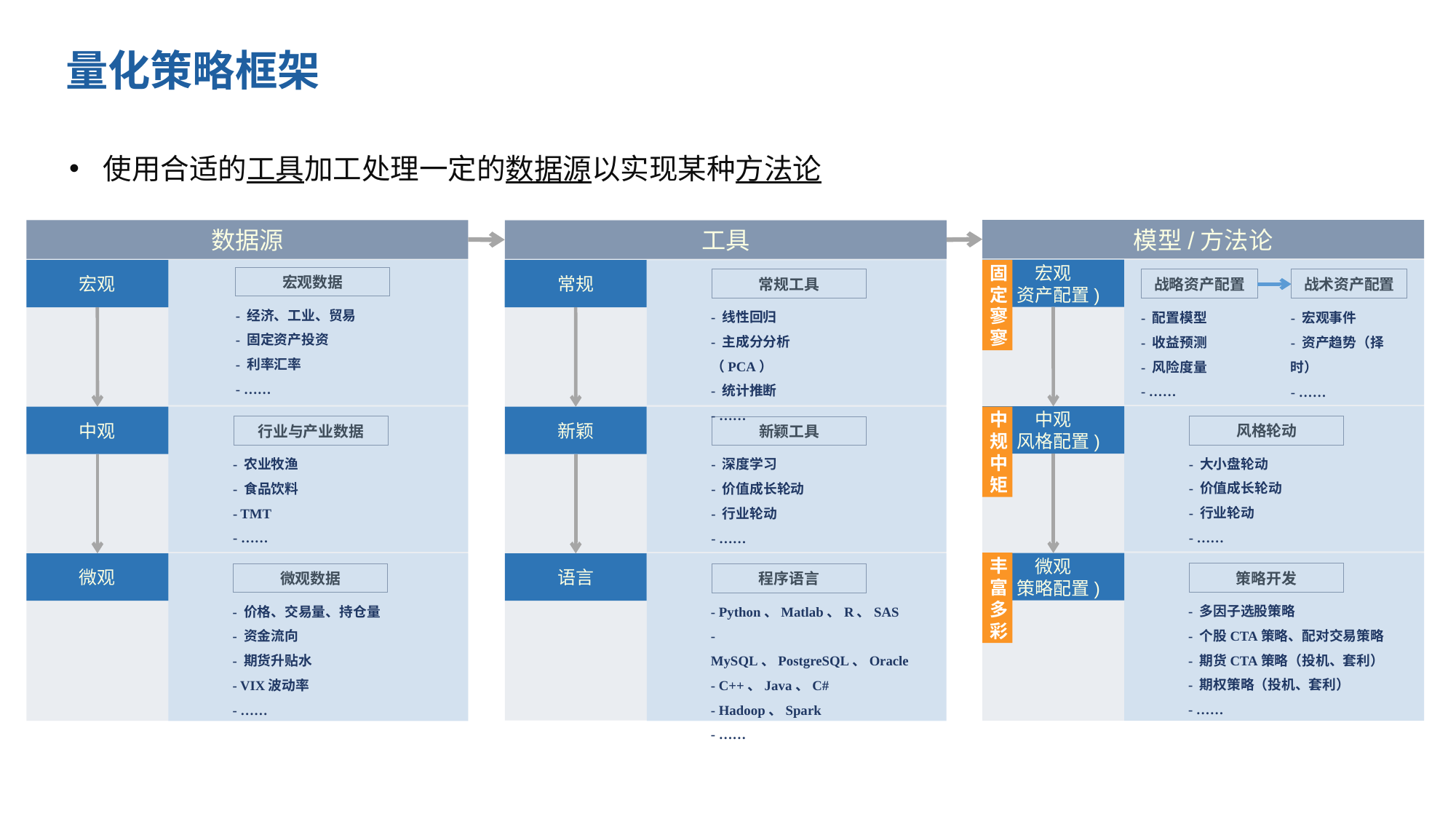

量化策略框架
使用合适的工具加工处理一定的数据源以实现某种方法论

工具
常规

新颖

新颖工具
- 深度学习
- 价值成长轮动
- 行业轮动
- ……
语言

程序语言
- Python、Matlab、R、SAS
- MySQL、PostgreSQL、Oracle
- C++、Java、C#
- Hadoop、Spark
- ……
模型/方法论
宏观
(资产配置)

战术资产配置
战略资产配置
- 配置模型
- 收益预测
- 风险度量
- ……
- 宏观事件
- 资产趋势（择时）
- ……
中观
(风格配置)

风格轮动
- 大小盘轮动
- 价值成长轮动
- 行业轮动
- ……
微观
(策略配置)

策略开发
- 多因子选股策略
- 个股CTA策略、配对交易策略
- 期货CTA策略（投机、套利）
- 期权策略（投机、套利）
- ……

数据源
宏观

中观

行业与产业数据
- 农业牧渔
- 食品饮料
- TMT
- ……
微观

微观数据
- 价格、交易量、持仓量
- 资金流向
- 期货升贴水
- VIX波动率
- ……
宏观数据
- 经济、工业、贸易
- 固定资产投资
- 利率汇率
- ……
常规工具
- 线性回归
- 主成分分析（PCA）
- 统计推断
- ……
固
定
寥
寥
中规中矩
丰富多彩